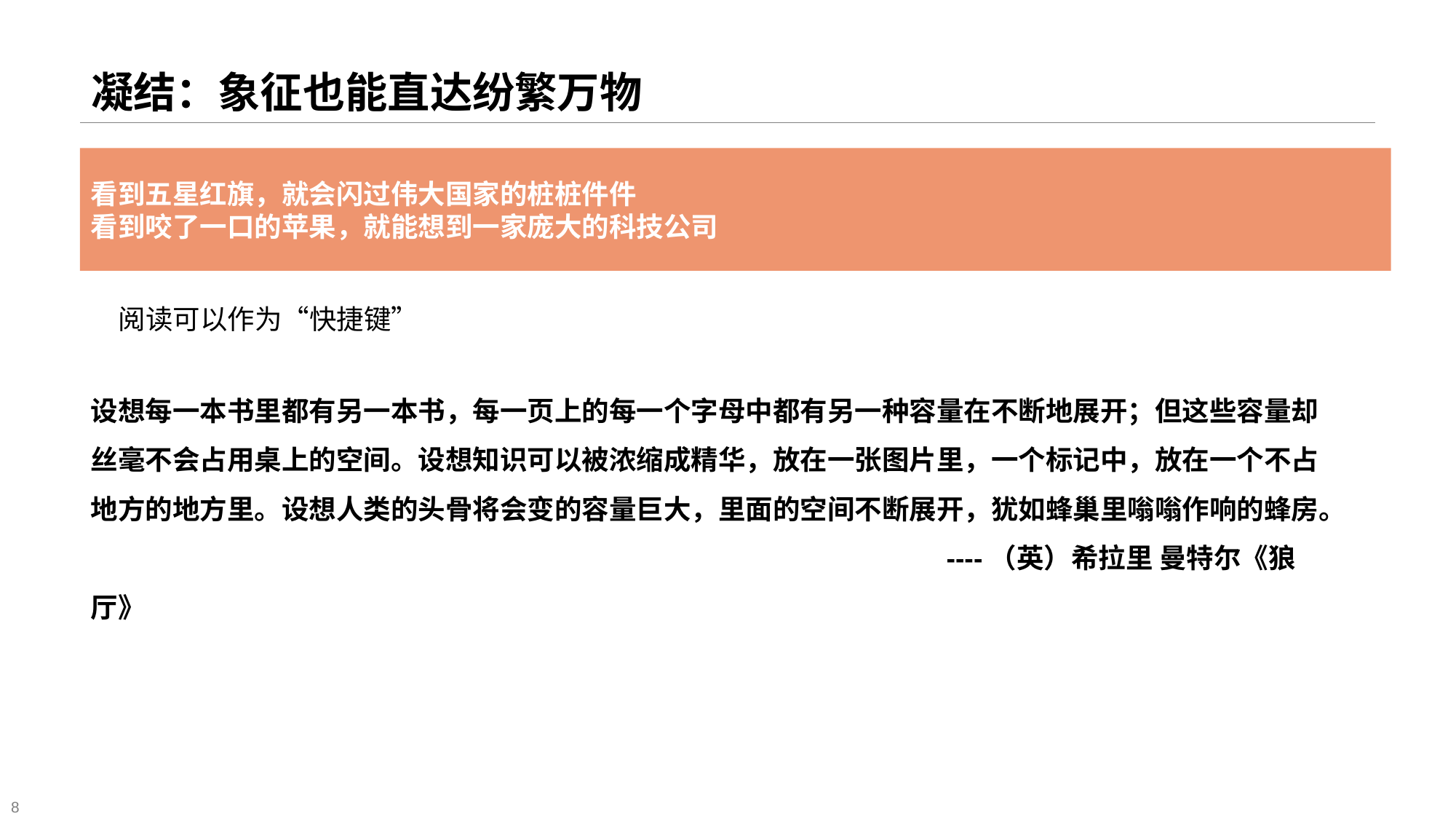

# 凝结：象征也能直达纷繁万物
看到五星红旗，就会闪过伟大国家的桩桩件件
看到咬了一口的苹果，就能想到一家庞大的科技公司
阅读可以作为“快捷键”
设想每一本书里都有另一本书，每一页上的每一个字母中都有另一种容量在不断地展开；但这些容量却丝毫不会占用桌上的空间。设想知识可以被浓缩成精华，放在一张图片里，一个标记中，放在一个不占地方的地方里。设想人类的头骨将会变的容量巨大，里面的空间不断展开，犹如蜂巢里嗡嗡作响的蜂房。
                                                                                                                ----（英）希拉里 曼特尔《狼厅》